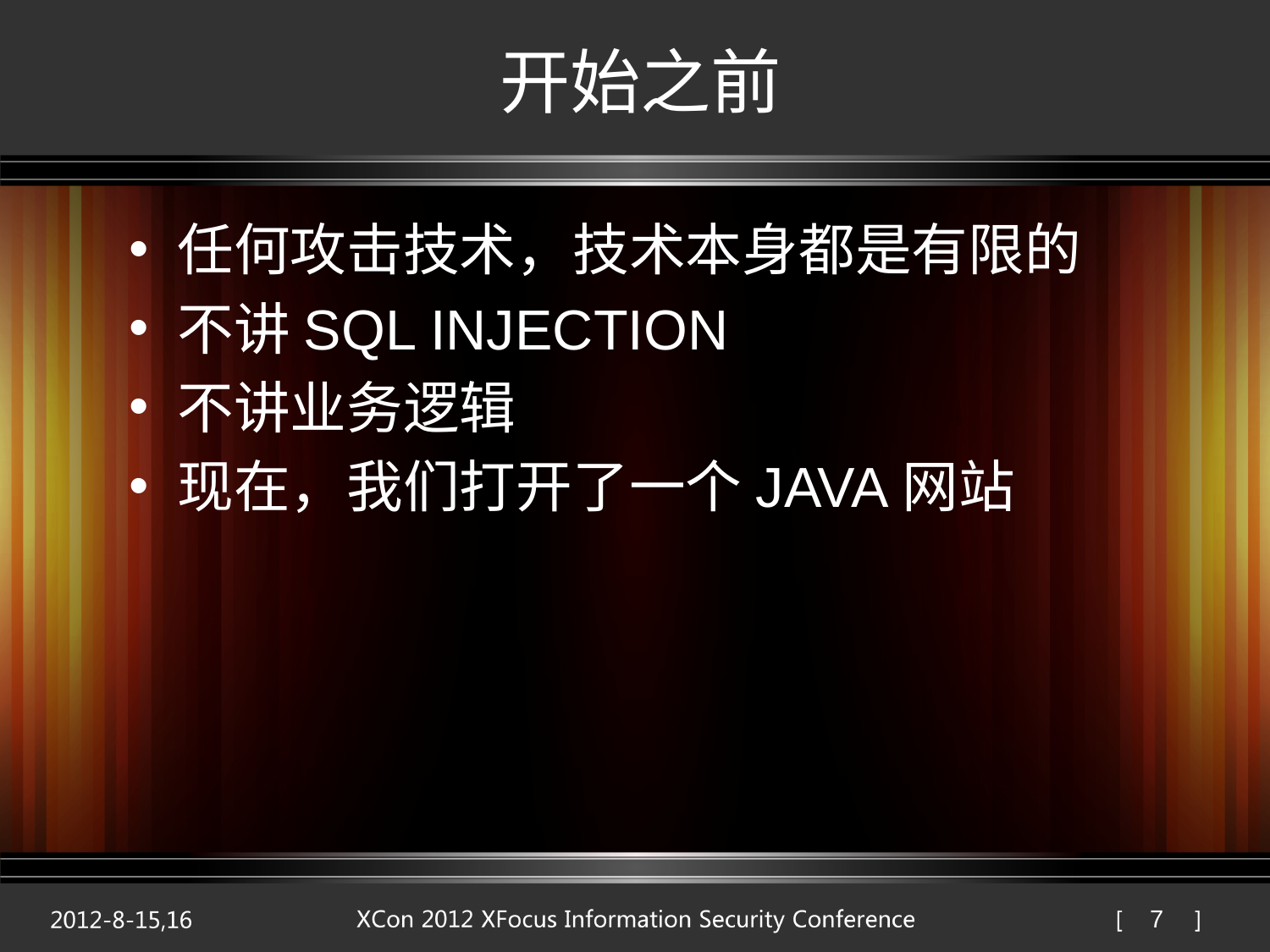

# 开始之前
任何攻击技术，技术本身都是有限的
不讲SQL INJECTION
不讲业务逻辑
现在，我们打开了一个JAVA网站
7